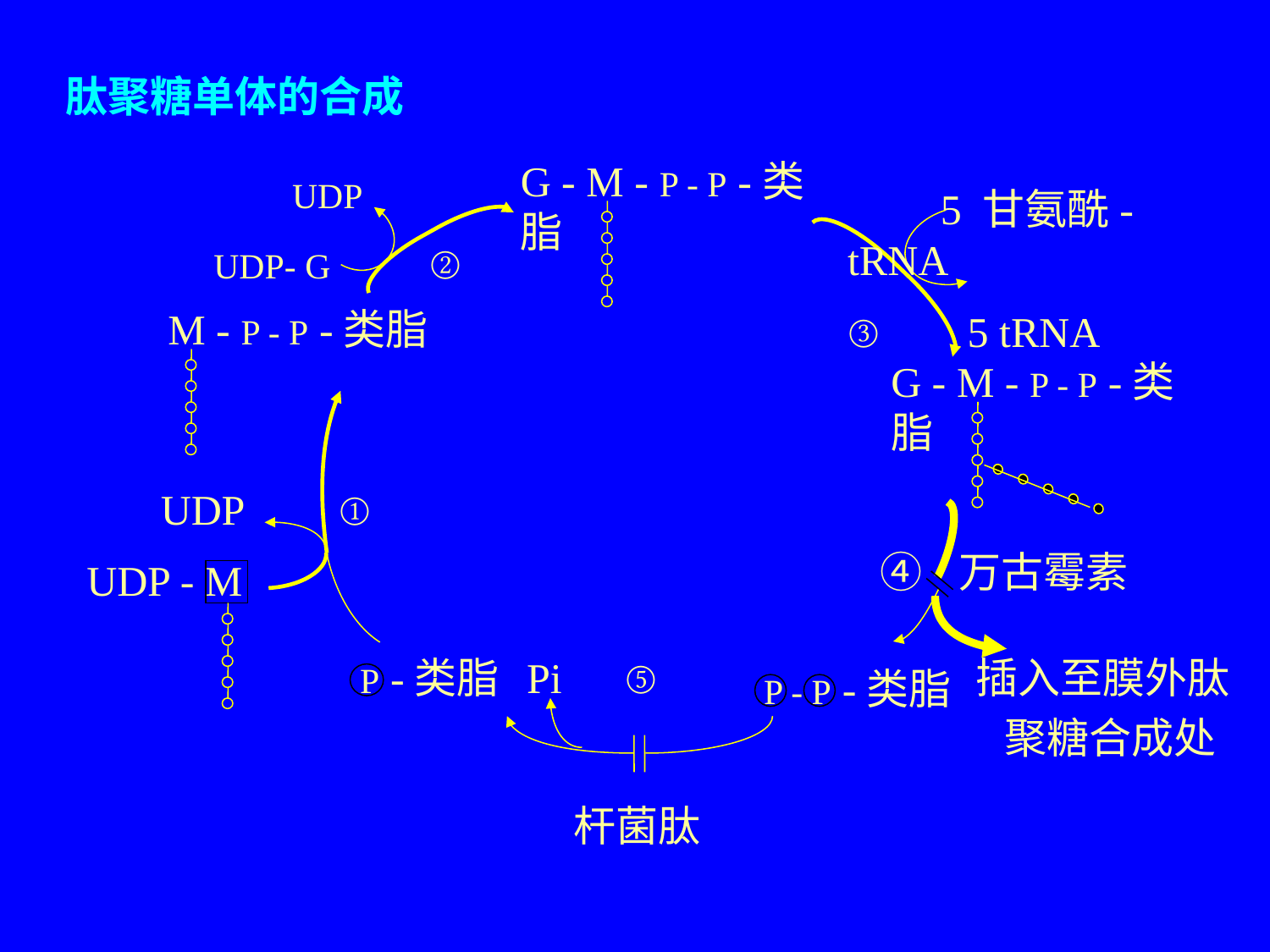

# 肽聚糖单体的合成
G - M - P - P -类脂

	UDP
UDP- G	     ②
	5 甘氨酰-tRNA
③  		5 tRNA

 M - P - P -类脂

G - M - P - P -类脂

       UDP	①
UDP - M

④	万古霉素

  P -类脂	Pi      ⑤

插入至膜外肽
  聚糖合成处
  P - P -类脂

杆菌肽